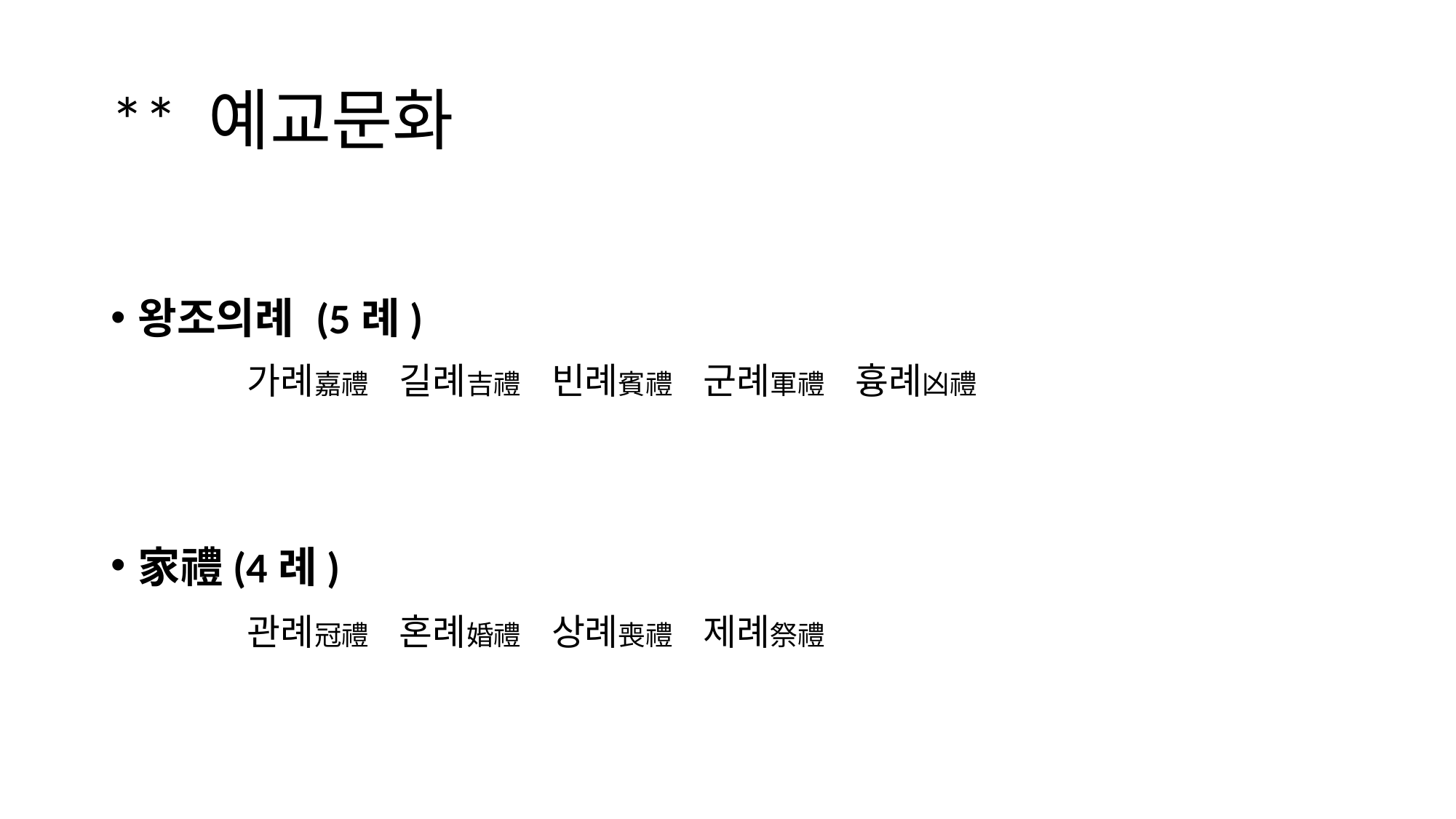

# ** 예교문화

왕조의례 (5례)
  		가례嘉禮   길례吉禮   빈례賓禮   군례軍禮   흉례凶禮

家禮(4례)
  		관례冠禮   혼례婚禮   상례喪禮   제례祭禮